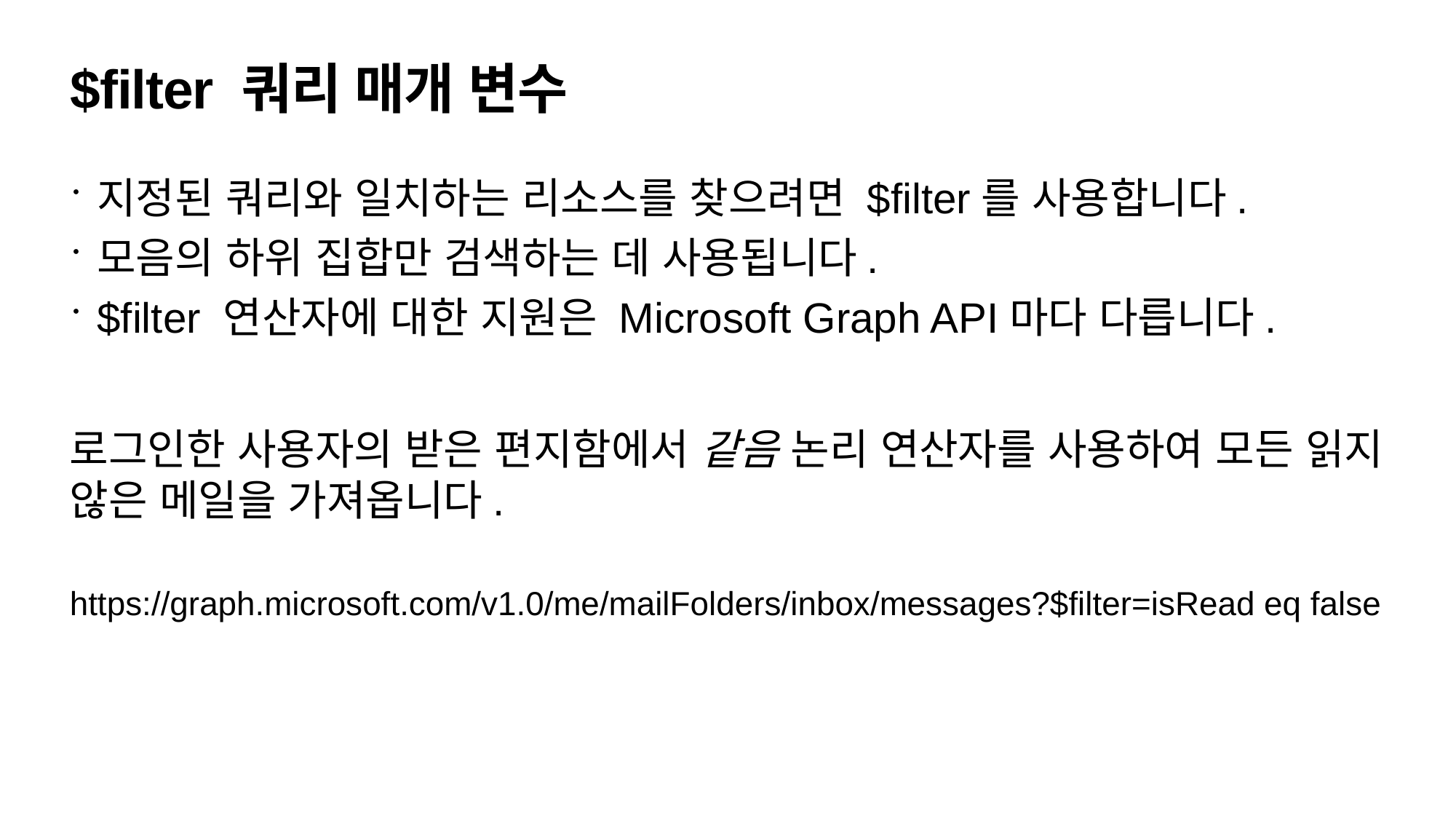

# $filter 쿼리 매개 변수
지정된 쿼리와 일치하는 리소스를 찾으려면 $filter를 사용합니다.
모음의 하위 집합만 검색하는 데 사용됩니다.
$filter 연산자에 대한 지원은 Microsoft Graph API마다 다릅니다.

로그인한 사용자의 받은 편지함에서 같음 논리 연산자를 사용하여 모든 읽지 않은 메일을 가져옵니다.

https://graph.microsoft.com/v1.0/me/mailFolders/inbox/messages?$filter=isRead eq false